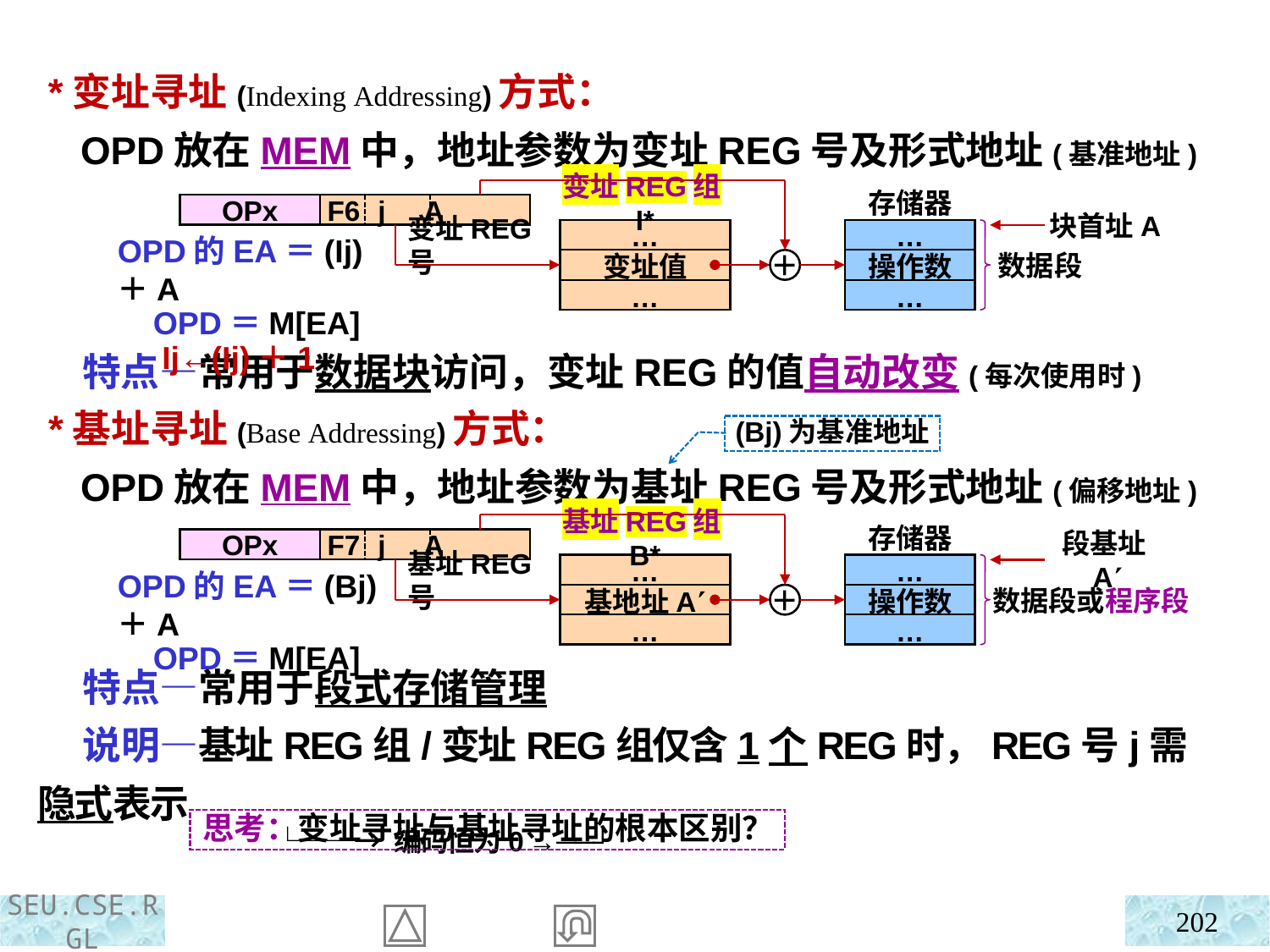

*变址寻址(Indexing Addressing)方式：
    OPD放在MEM中，地址参数为变址REG号及形式地址(基准地址)

    特点—常用于数据块访问，变址REG的值自动改变(每次使用时)
变址REG组I*
存储器
OPx
F6   j     A
块首址A
…
变址值
…
…
操作数
…

OPD的EA＝(Ij)＋A
    OPD＝M[EA]
     Ij←(Ij)＋1
变址REG号
＋
数据段
 *基址寻址(Base Addressing)方式：
    OPD放在MEM中，地址参数为基址REG号及形式地址(偏移地址)

    特点—常用于段式存储管理
    说明—基址REG组/变址REG组仅含1个REG时，REG号j需隐式表示
                                                   └──→ 编码恒为0 →──┘
(Bj)为基准地址
基址REG组B*
存储器
OPx
F7   j     A
段基址A′
…
基地址A′
…
…
操作数
…

OPD的EA＝(Bj)＋A
    OPD＝M[EA]
基址REG号
＋
数据段或程序段
思考：变址寻址与基址寻址的根本区别？
202